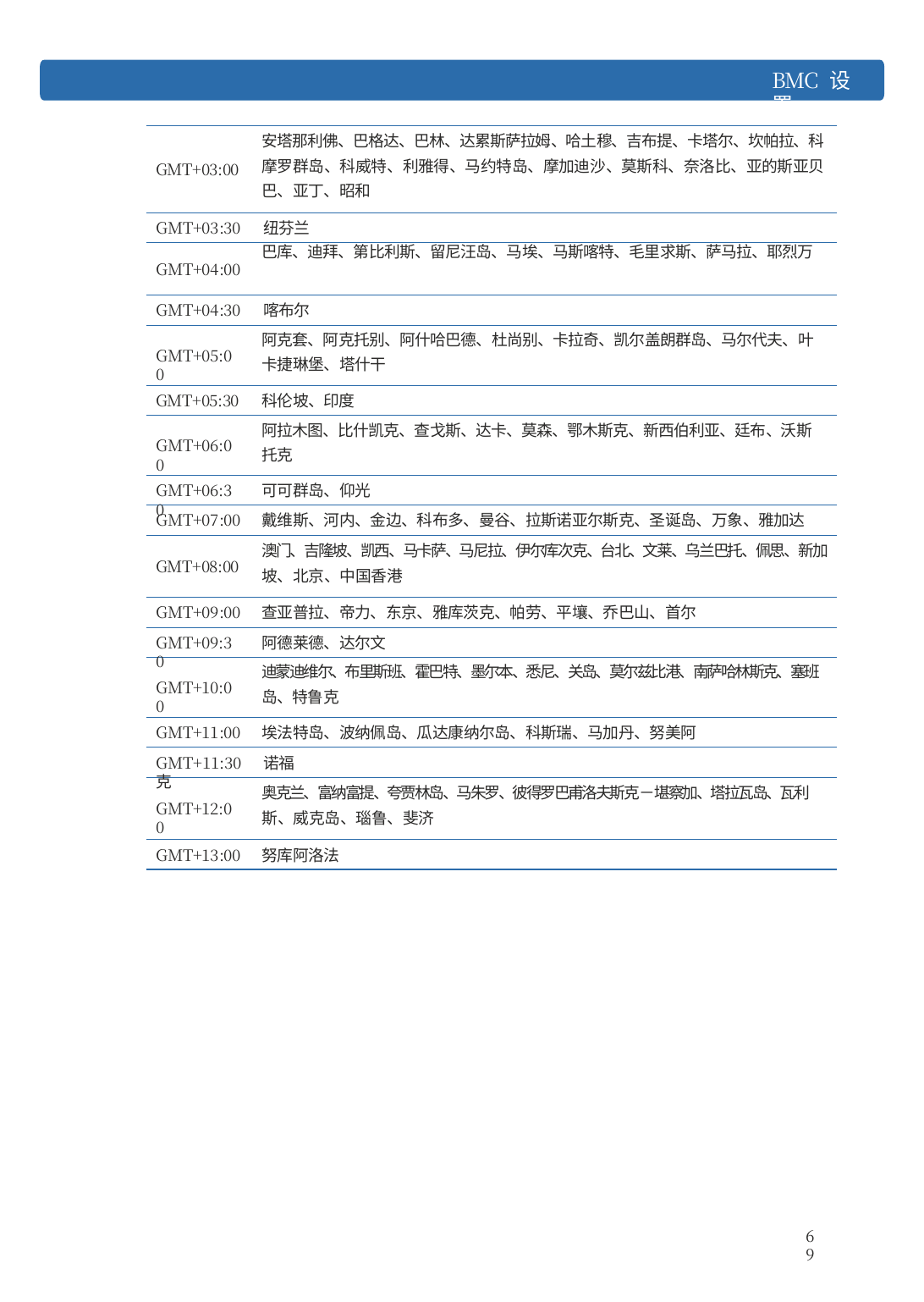

BMC 设置
安塔那利佛、巴格达、巴林、达累斯萨拉姆、哈土穆、吉布提、卡塔尔、坎帕拉、科摩罗群岛、科威特、利雅得、马约特岛、摩加迪沙、莫斯科、奈洛比、亚的斯亚贝巴、亚丁、昭和

GMT+03:00
GMT+03:30	纽芬兰
巴库、迪拜、第比利斯、留尼汪岛、马埃、马斯喀特、毛里求斯、萨马拉、耶烈万
GMT+04:00
GMT+04:30	喀布尔

阿克套、阿克托别、阿什哈巴德、杜尚别、卡拉奇、凯尔盖朗群岛、马尔代夫、叶卡捷琳堡、塔什干

GMT+05:00

GMT+05:30
科伦坡、印度
阿拉木图、比什凯克、查戈斯、达卡、莫森、鄂木斯克、新西伯利亚、廷布、沃斯
托克

GMT+06:00

GMT+06:30
可可群岛、仰光

GMT+07:00
戴维斯、河内、金边、科布多、曼谷、拉斯诺亚尔斯克、圣诞岛、万象、雅加达
澳门、吉隆坡、凯西、马卡萨、马尼拉、伊尔库次克、台北、文莱、乌兰巴托、佩思、新加坡、北京、中国香港

GMT+08:00

GMT+09:00
查亚普拉、帝力、东京、雅库茨克、帕劳、平壤、乔巴山、首尔

GMT+09:30
阿德莱德、达尔文
迪蒙迪维尔、布里斯班、霍巴特、墨尔本、悉尼、关岛、莫尔兹比港、南萨哈林斯克、塞班岛、特鲁克

GMT+10:00

GMT+11:00
埃法特岛、波纳佩岛、瓜达康纳尔岛、科斯瑞、马加丹、努美阿

GMT+11:30	诺福克
奥克兰、富纳富提、夸贾林岛、马朱罗、彼得罗巴甫洛夫斯克 － 堪察加、塔拉瓦岛、瓦利斯、威克岛、瑙鲁、斐济

GMT+12:00

GMT+13:00
努库阿洛法

69